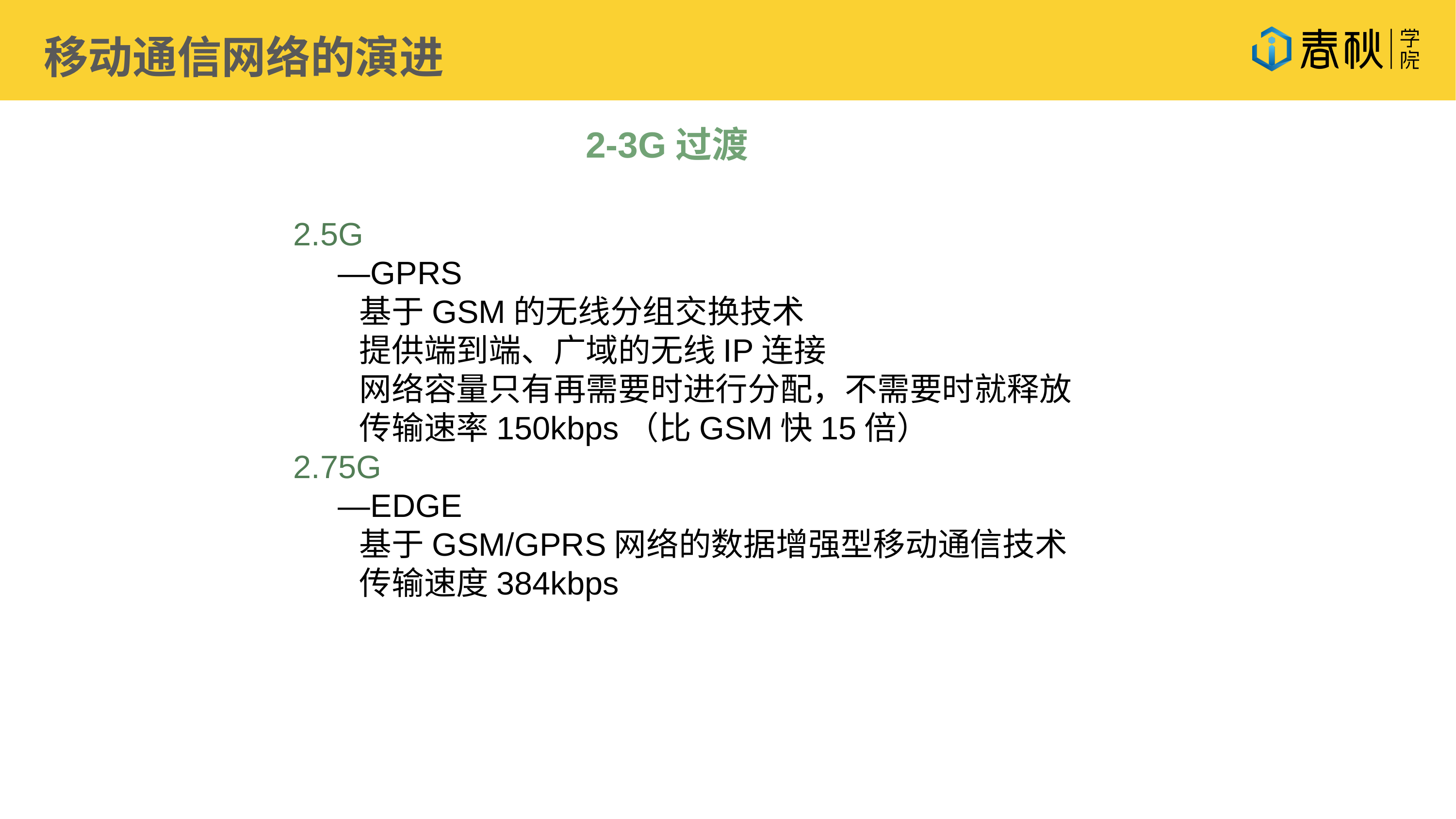

移动通信网络的演进
2-3G过渡
2.5G
     —GPRS
        基于GSM的无线分组交换技术
        提供端到端、广域的无线IP连接
        网络容量只有再需要时进行分配，不需要时就释放
        传输速率150kbps（比GSM快15倍）
2.75G
     —EDGE
        基于GSM/GPRS网络的数据增强型移动通信技术
        传输速度384kbps